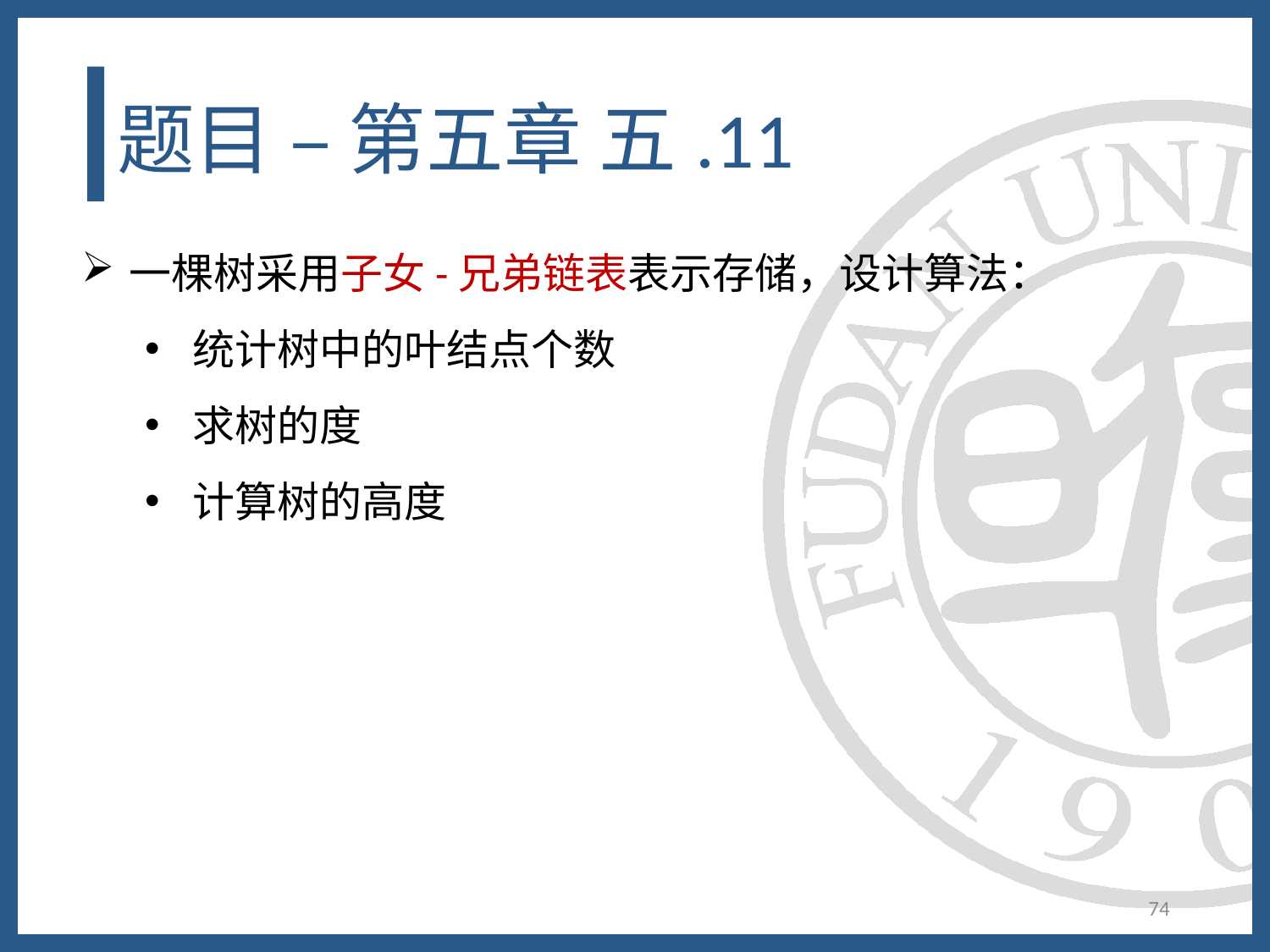

# 题目 – 第五章 五.11
一棵树采用子女-兄弟链表表示存储，设计算法：
统计树中的叶结点个数
求树的度
计算树的高度
74